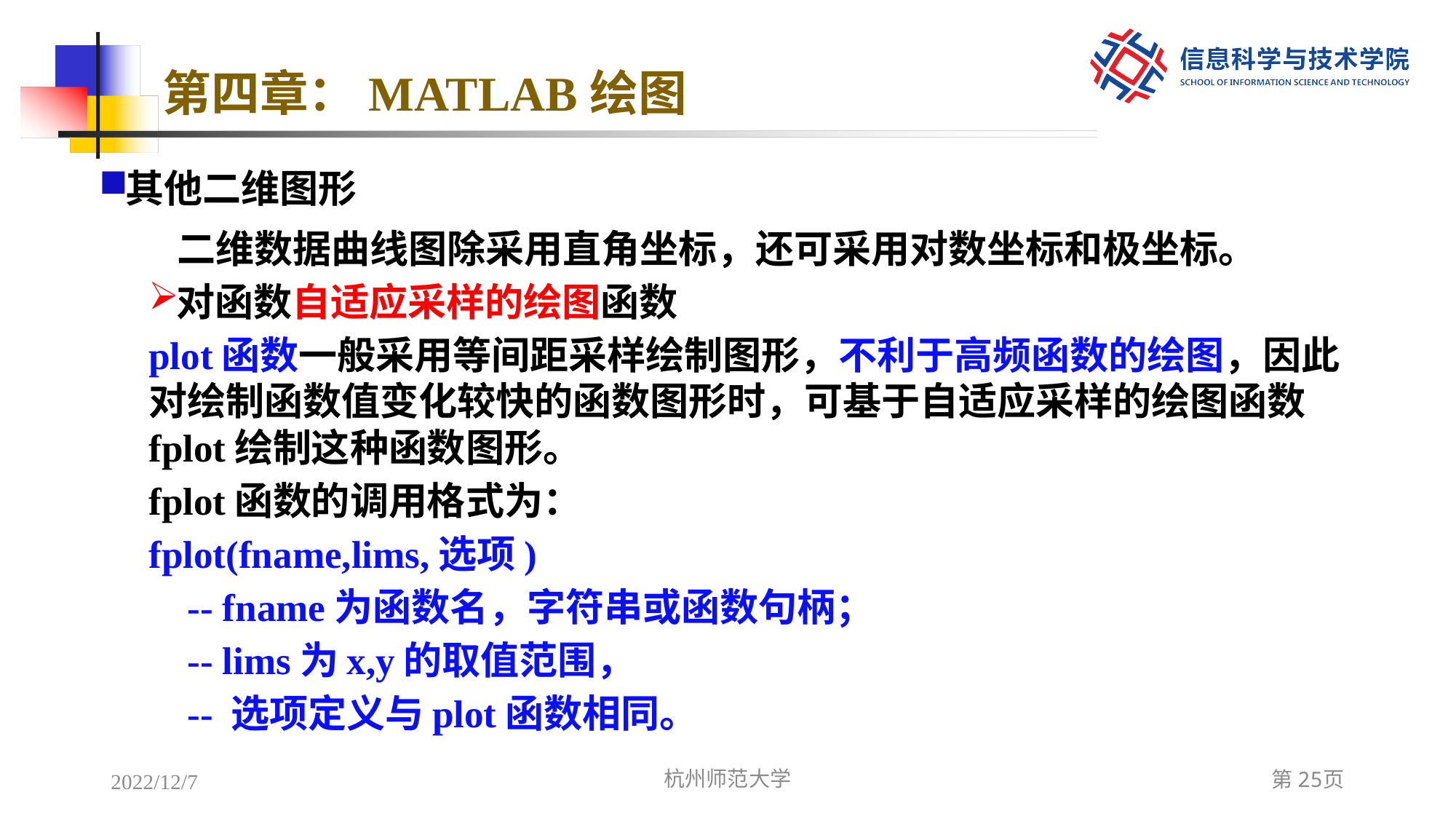

# 第四章：MATLAB绘图
其他二维图形
二维数据曲线图除采用直角坐标，还可采用对数坐标和极坐标。
对函数自适应采样的绘图函数
plot函数一般采用等间距采样绘制图形，不利于高频函数的绘图，因此对绘制函数值变化较快的函数图形时，可基于自适应采样的绘图函数fplot绘制这种函数图形。
fplot函数的调用格式为：
fplot(fname,lims,选项)
    -- fname为函数名，字符串或函数句柄；
    -- lims为x,y的取值范围，
    -- 选项定义与plot函数相同。

2022/12/7
杭州师范大学
第25页